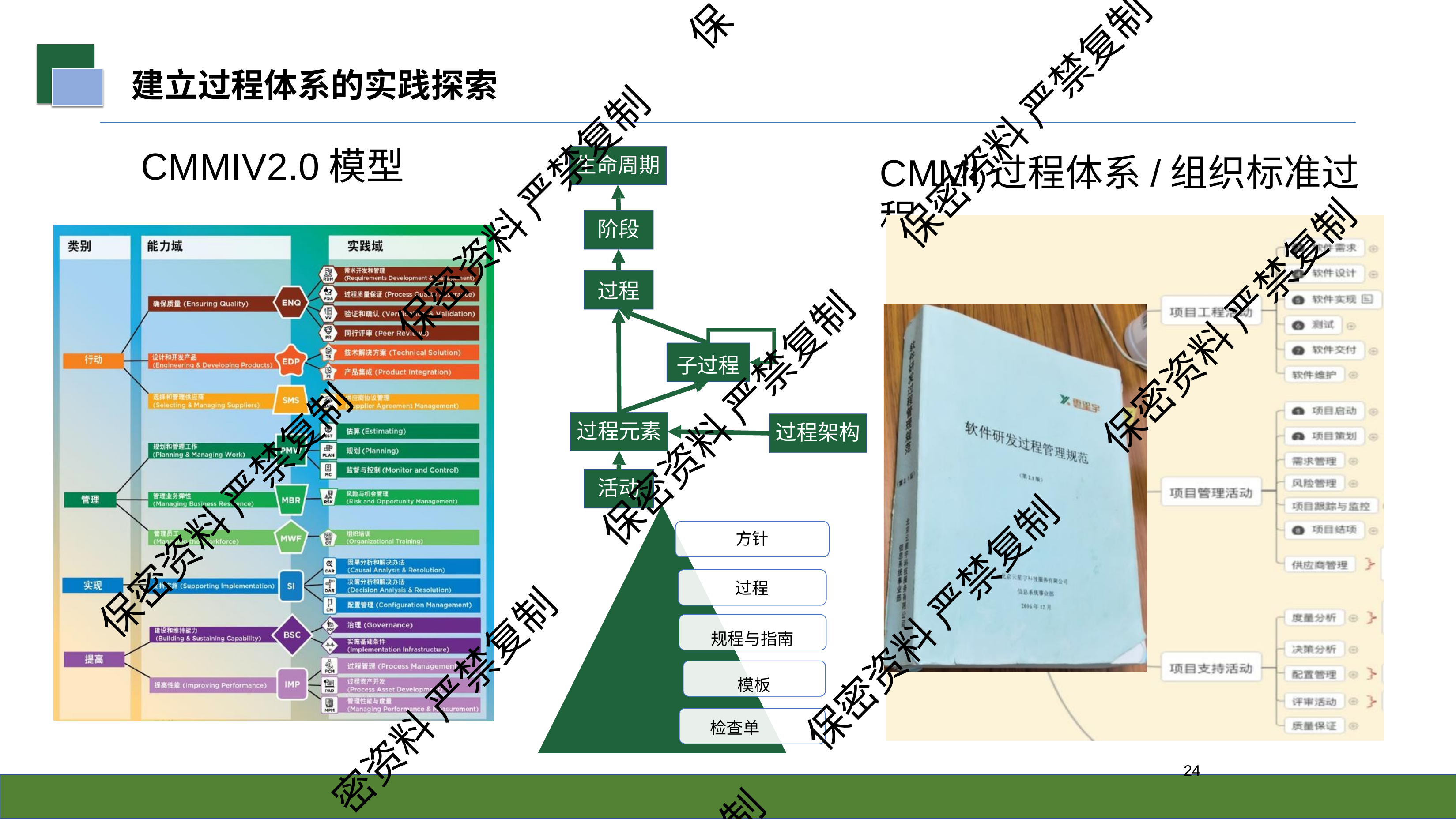

保
# 建立过程体系的实践探索
保密资料 严禁复制
CMMIV2.0模型

CMMI过程体系/组织标准过程
生命周期

保密资料 严禁复制

阶段

过程

子过程

保密资料 严禁复制

保密资料 严禁复制

过程元素
过程架构

活动
保密资料 严禁复制

方针

过程
规程与指南 模板

检查单

保密资料 严禁复制

密资料 严禁复制

24
制